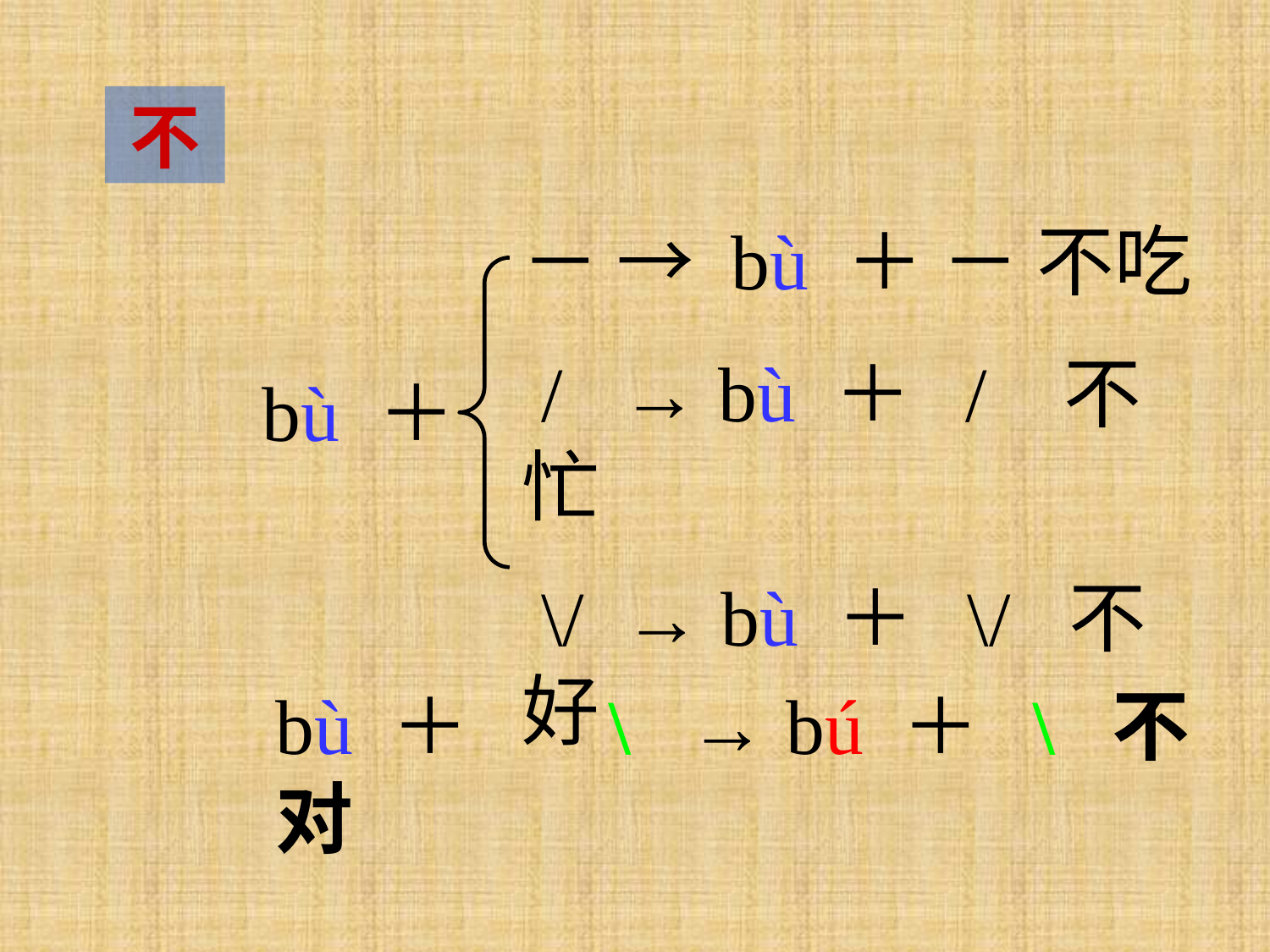

不
－ → bù ＋ － 不吃
 /   → bù ＋  /   不忙
 \/  → bù ＋  \/  不好

bù ＋
bù ＋       \   → bú ＋  \  不对